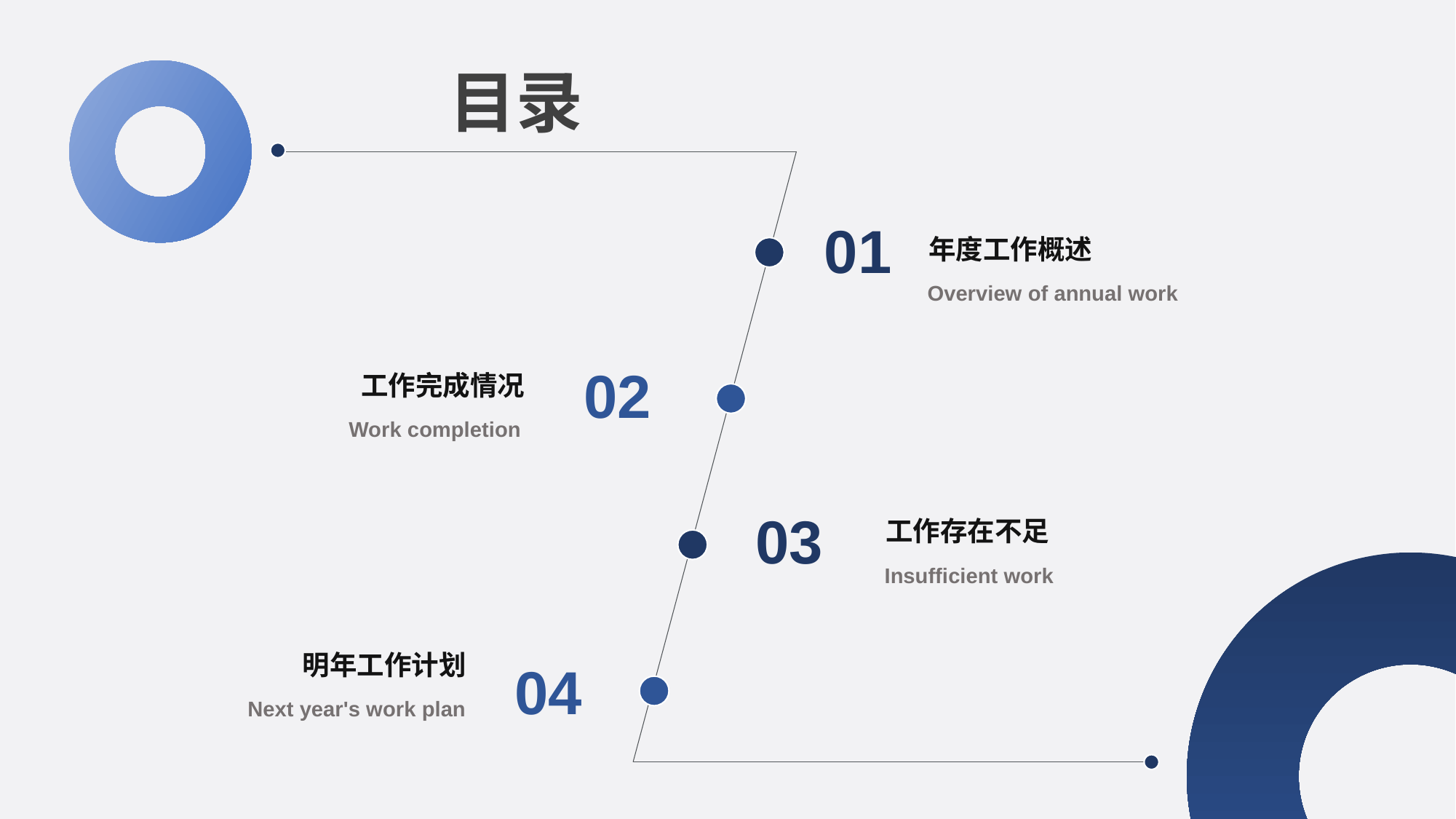

目录

01
年度工作概述

Overview of annual work
02
工作完成情况

Work completion
03
工作存在不足

Insufficient work
明年工作计划
04

Next year's work plan